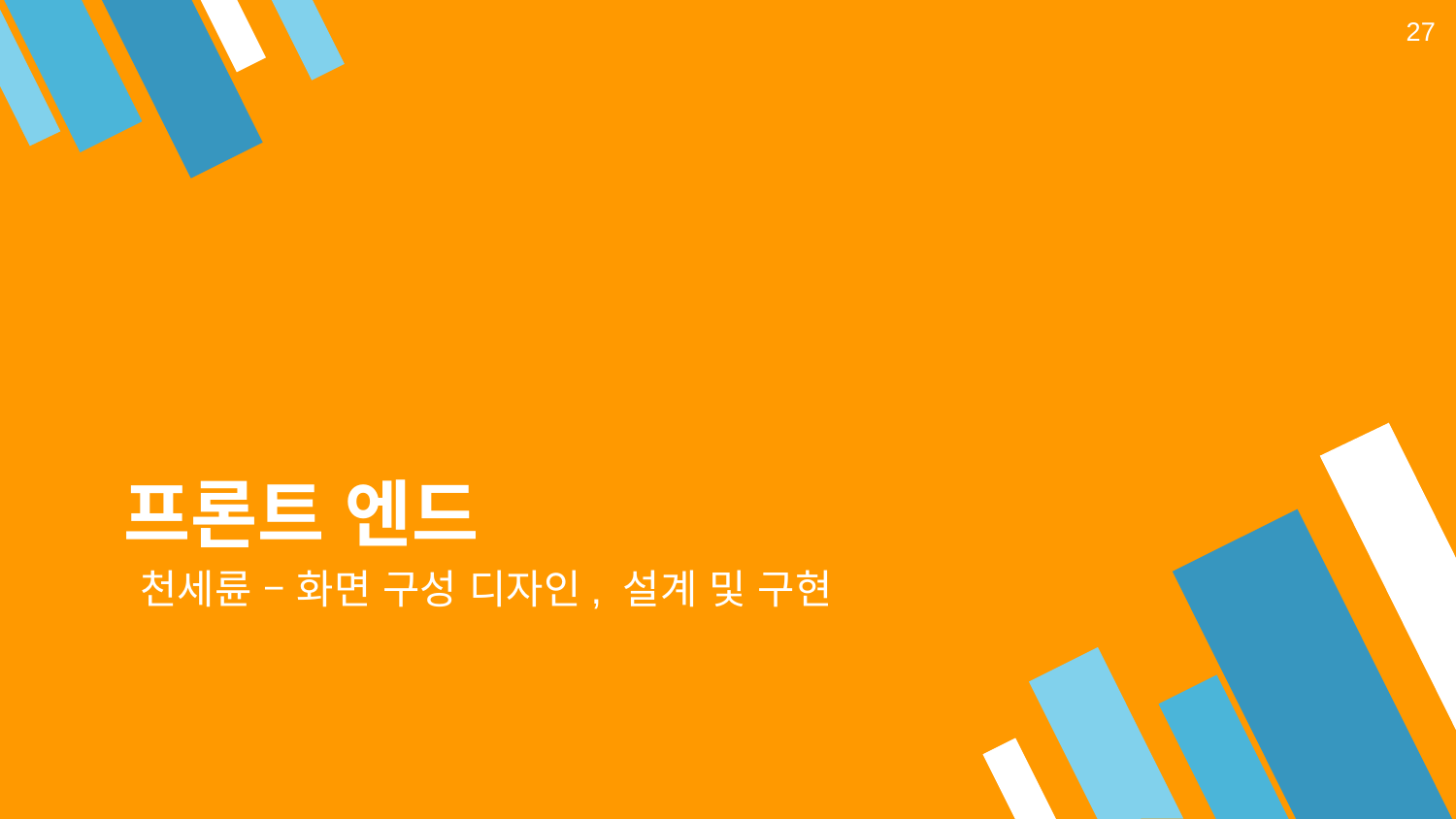

27
# 프론트 엔드
천세륜 – 화면 구성 디자인, 설계 및 구현